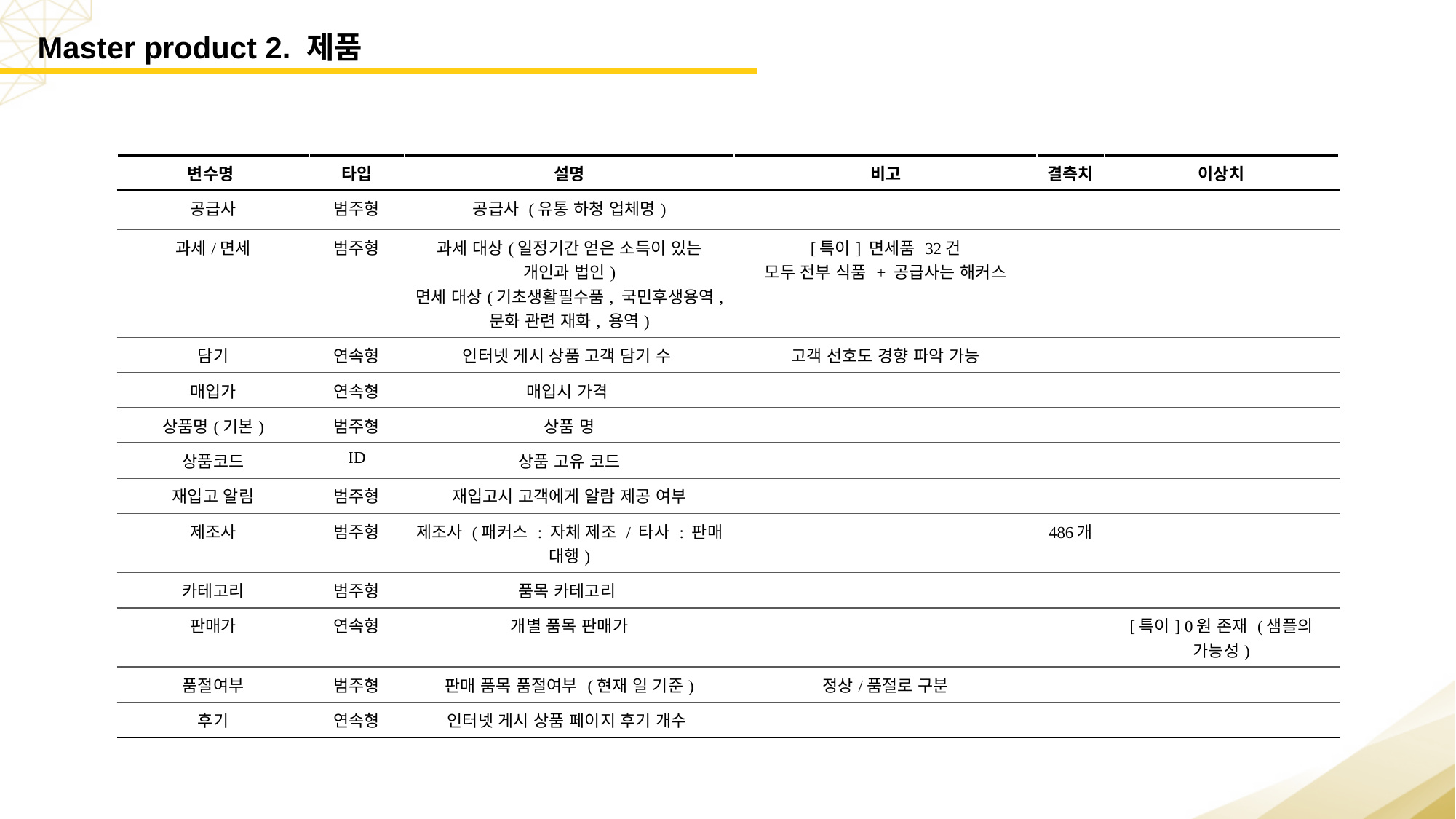

Master product 2. 제품
| 변수명 | 타입 | 설명 | 비고 | 결측치 | 이상치 |
| --- | --- | --- | --- | --- | --- |
| 공급사 | 범주형 | 공급사 (유통 하청 업체명) |  |  |  |
| 과세/면세 | 범주형 | 과세 대상(일정기간 얻은 소득이 있는 개인과 법인) 면세 대상(기초생활필수품, 국민후생용역, 문화 관련 재화, 용역) | [특이] 면세품 32건 모두 전부 식품 + 공급사는 해커스 |  |  |
| 담기 | 연속형 | 인터넷 게시 상품 고객 담기 수 | 고객 선호도 경향 파악 가능 |  |  |
| 매입가 | 연속형 | 매입시 가격 |  |  |  |
| 상품명(기본) | 범주형 | 상품 명 |  |  |  |
| 상품코드 | ID | 상품 고유 코드 |  |  |  |
| 재입고 알림 | 범주형 | 재입고시 고객에게 알람 제공 여부 |  |  |  |
| 제조사 | 범주형 | 제조사 (패커스 : 자체 제조 / 타사 : 판매 대행) |  | 486개 |  |
| 카테고리 | 범주형 | 품목 카테고리 |  |  |  |
| 판매가 | 연속형 | 개별 품목 판매가 |  |  | [특이] 0원 존재 (샘플의 가능성) |
| 품절여부 | 범주형 | 판매 품목 품절여부 (현재 일 기준) | 정상/품절로 구분 |  |  |
| 후기 | 연속형 | 인터넷 게시 상품 페이지 후기 개수 |  |  |  |